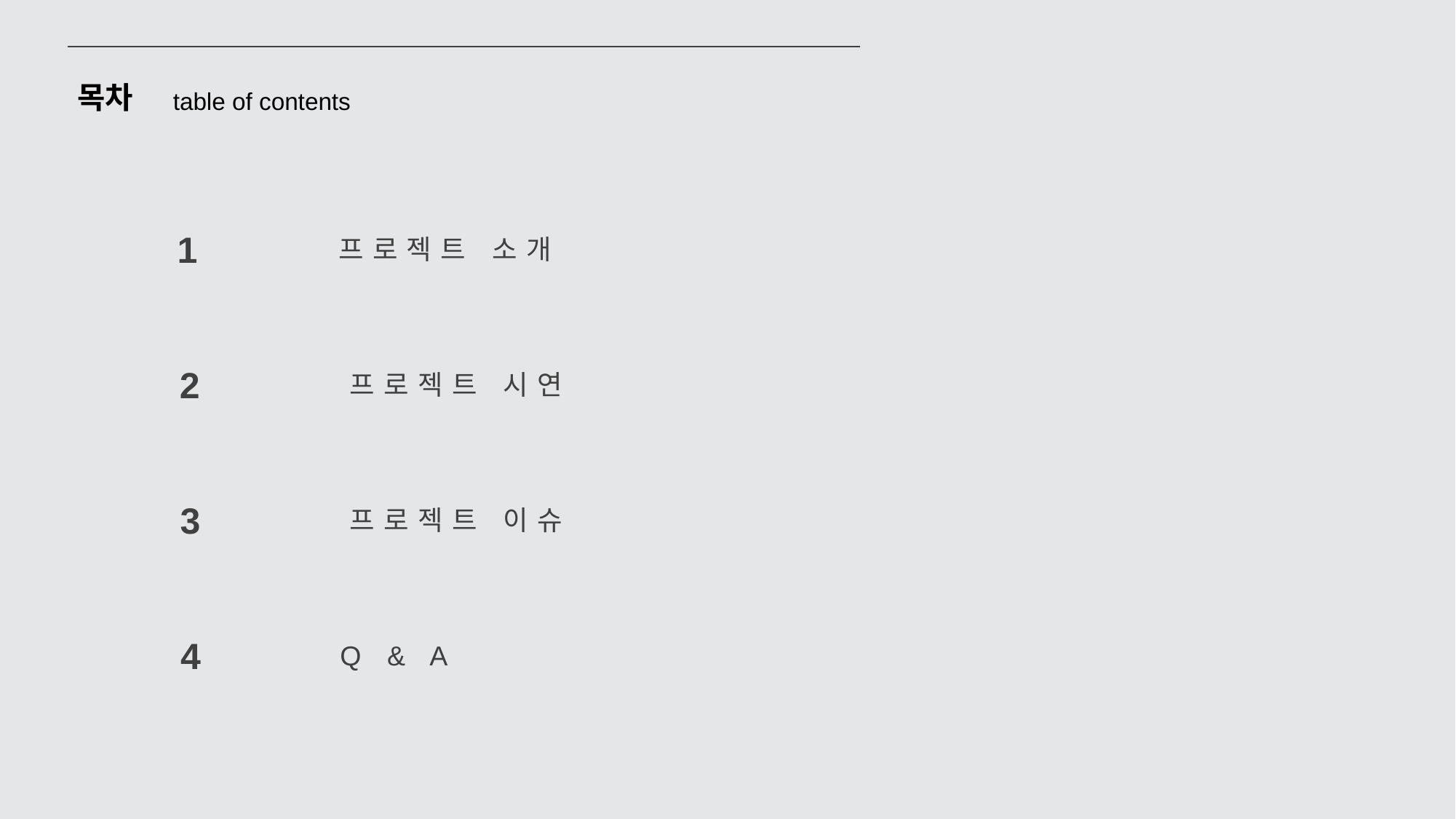

목차
table of contents
1
프로젝트 소개
2
프로젝트 시연
3
프로젝트 이슈
4
Q & A